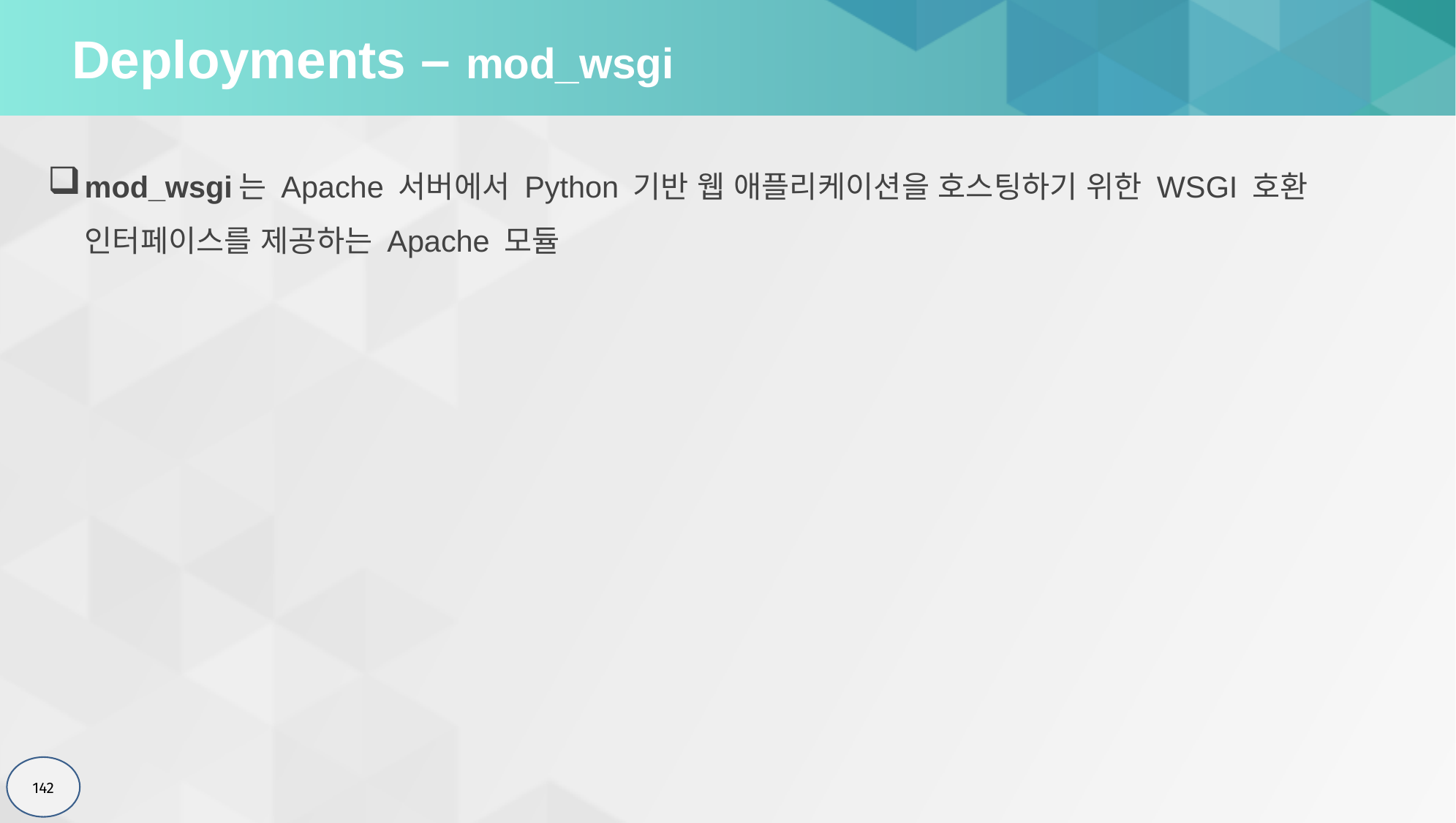

# Deployments – mod_wsgi
mod_wsgi는 Apache 서버에서 Python 기반 웹 애플리케이션을 호스팅하기 위한 WSGI 호환 인터페이스를 제공하는 Apache 모듈